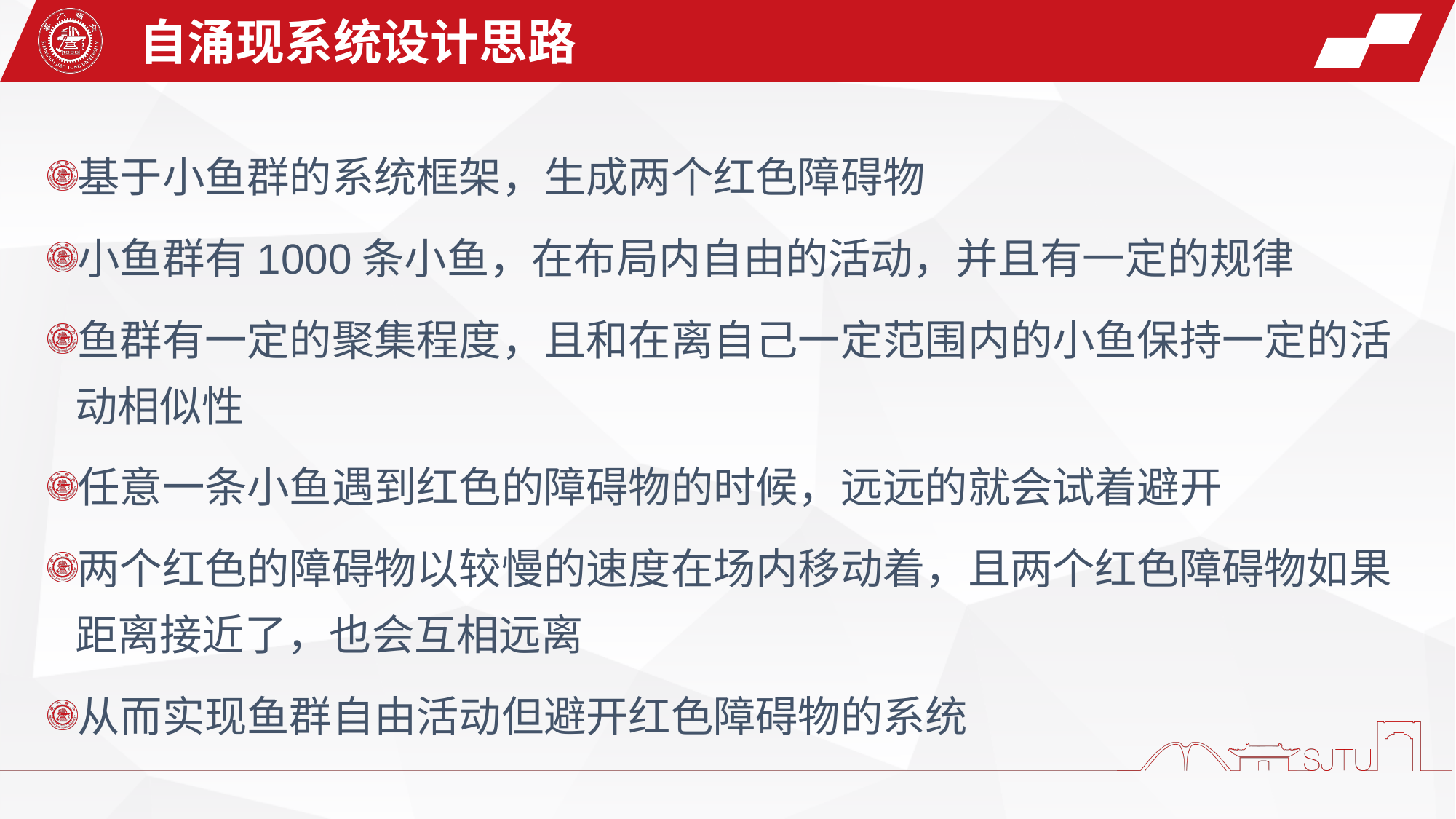

自涌现系统设计思路
基于小鱼群的系统框架，生成两个红色障碍物
小鱼群有1000条小鱼，在布局内自由的活动，并且有一定的规律
鱼群有一定的聚集程度，且和在离自己一定范围内的小鱼保持一定的活动相似性
任意一条小鱼遇到红色的障碍物的时候，远远的就会试着避开
两个红色的障碍物以较慢的速度在场内移动着，且两个红色障碍物如果距离接近了，也会互相远离
从而实现鱼群自由活动但避开红色障碍物的系统